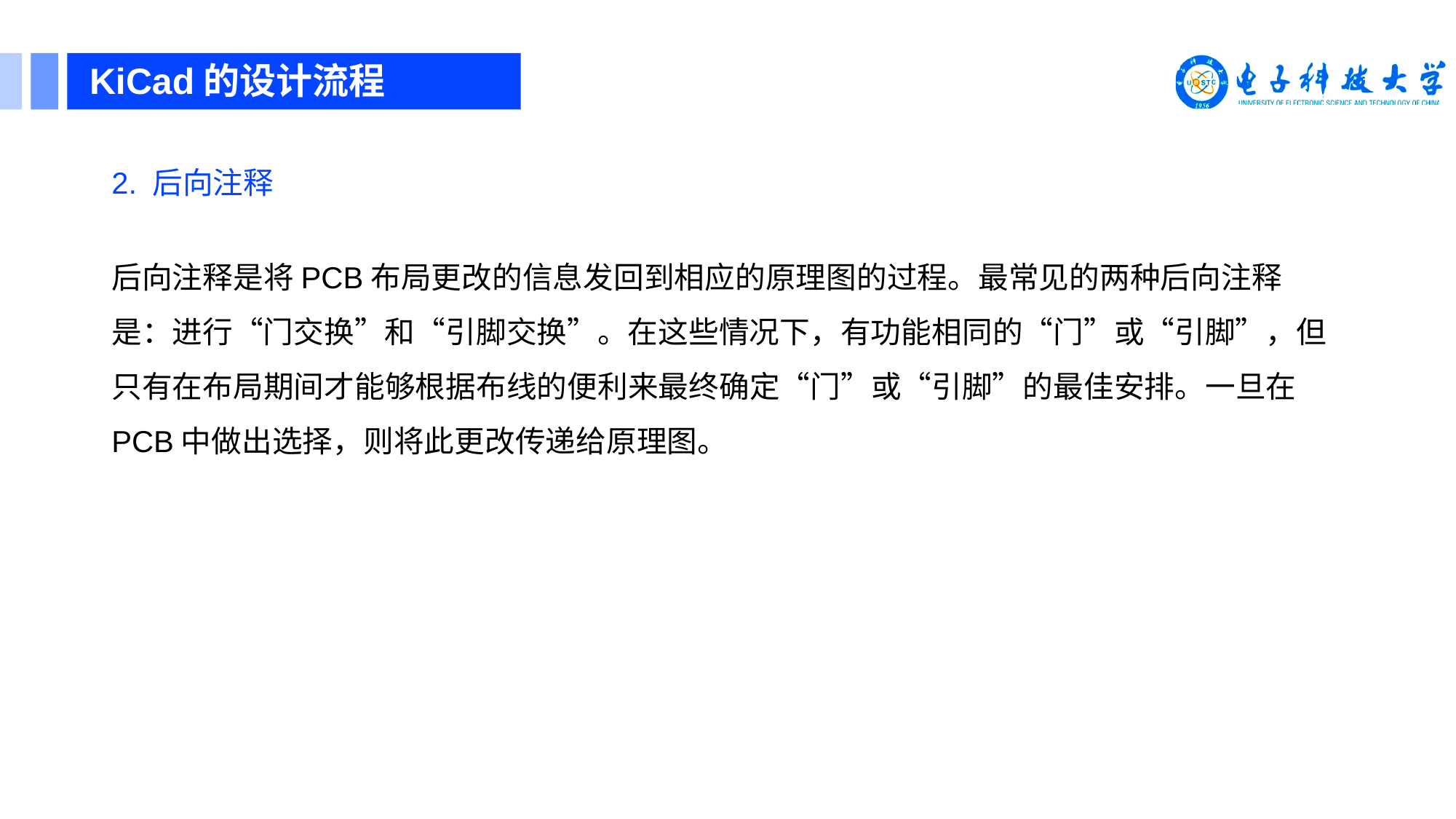

KiCad的设计流程

2. 后向注释
后向注释是将PCB布局更改的信息发回到相应的原理图的过程。最常见的两种后向注释是：进行“门交换”和“引脚交换”。在这些情况下，有功能相同的“门”或“引脚”，但只有在布局期间才能够根据布线的便利来最终确定“门”或“引脚”的最佳安排。一旦在PCB中做出选择，则将此更改传递给原理图。